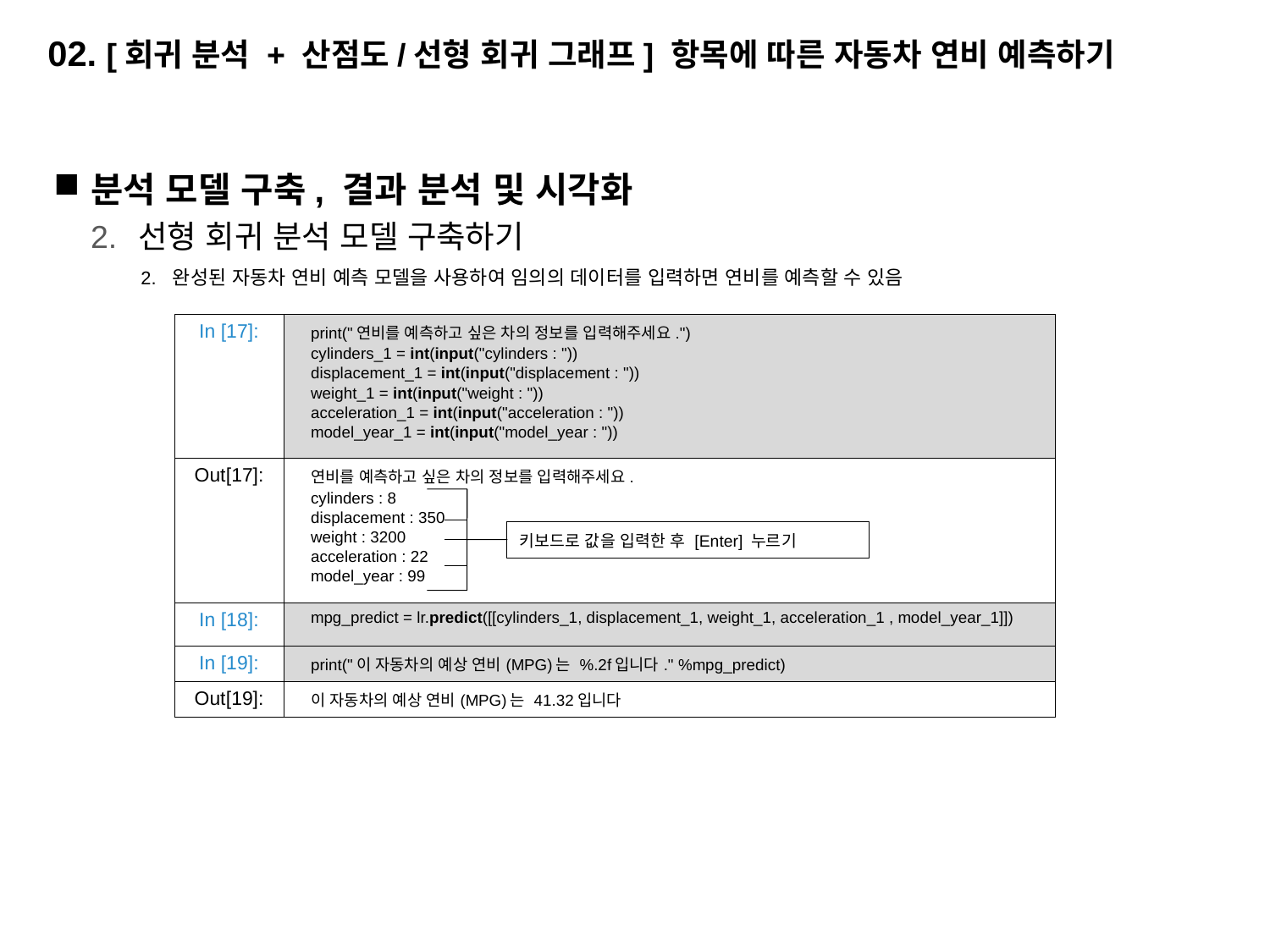

# 02. [회귀 분석 + 산점도/선형 회귀 그래프] 항목에 따른 자동차 연비 예측하기
분석 모델 구축, 결과 분석 및 시각화
선형 회귀 분석 모델 구축하기
완성된 자동차 연비 예측 모델을 사용하여 임의의 데이터를 입력하면 연비를 예측할 수 있음

In [17]: 5개 항목(독립 변수)을 입력하면 변수에 저장
In [18]: 변수를 회귀 모델에 적용하여 예측 결과값을 구함

| In [17]: | print("연비를 예측하고 싶은 차의 정보를 입력해주세요.") cylinders\_1 = int(input("cylinders : ")) displacement\_1 = int(input("displacement : ")) weight\_1 = int(input("weight : ")) acceleration\_1 = int(input("acceleration : ")) model\_year\_1 = int(input("model\_year : ")) |
| --- | --- |
| Out[17]: | 연비를 예측하고 싶은 차의 정보를 입력해주세요. cylinders : 8 displacement : 350 weight : 3200 acceleration : 22 model\_year : 99 |
| In [18]: | mpg\_predict = lr.predict([[cylinders\_1, displacement\_1, weight\_1, acceleration\_1 , model\_year\_1]]) |
| In [19]: | print("이 자동차의 예상 연비(MPG)는 %.2f입니다." %mpg\_predict) |
| Out[19]: | 이 자동차의 예상 연비(MPG)는 41.32입니다 |

키보드로 값을 입력한 후 [Enter] 누르기